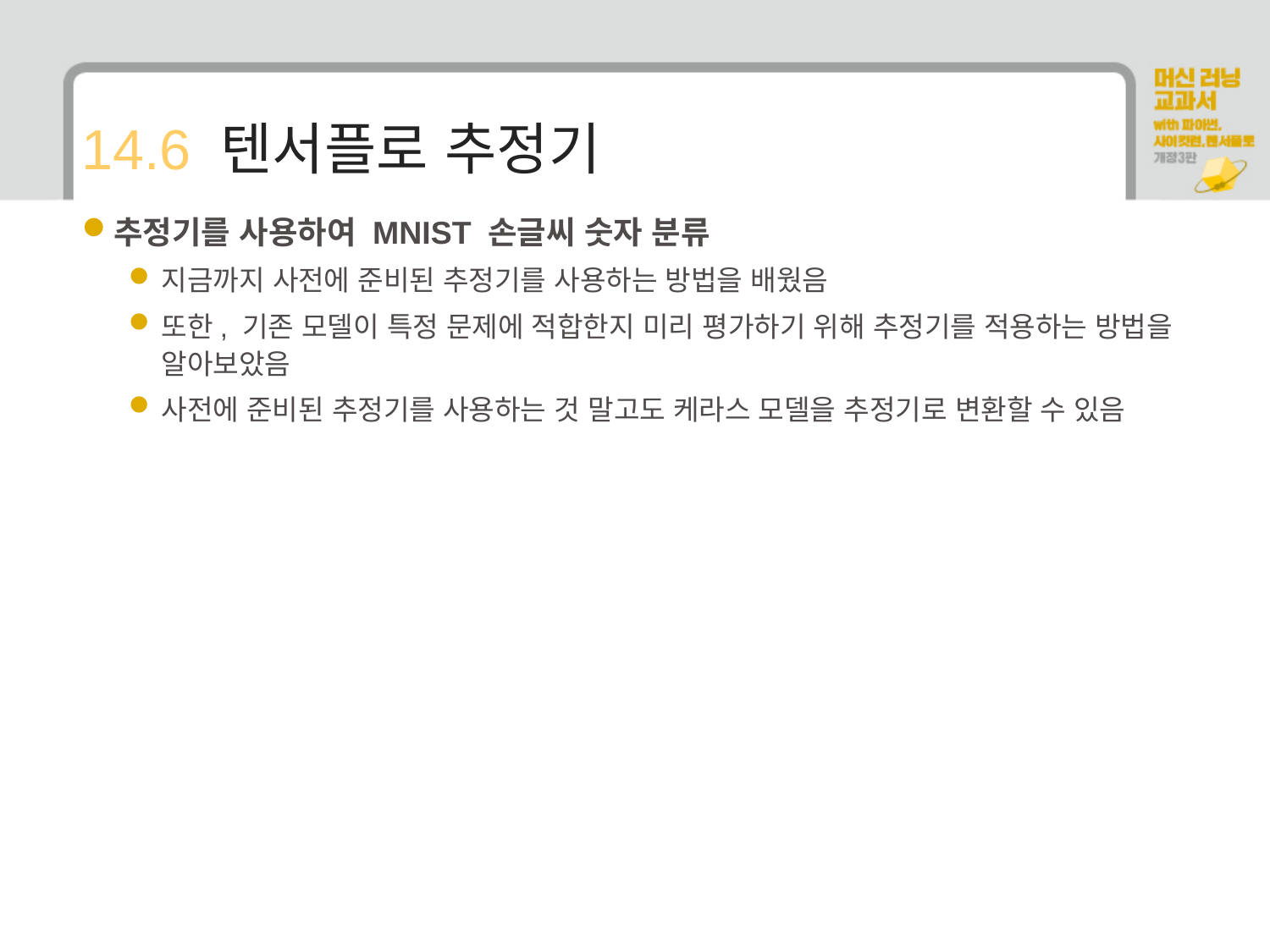

# 14.6 텐서플로 추정기
추정기를 사용하여 MNIST 손글씨 숫자 분류
지금까지 사전에 준비된 추정기를 사용하는 방법을 배웠음
또한, 기존 모델이 특정 문제에 적합한지 미리 평가하기 위해 추정기를 적용하는 방법을 알아보았음
사전에 준비된 추정기를 사용하는 것 말고도 케라스 모델을 추정기로 변환할 수 있음